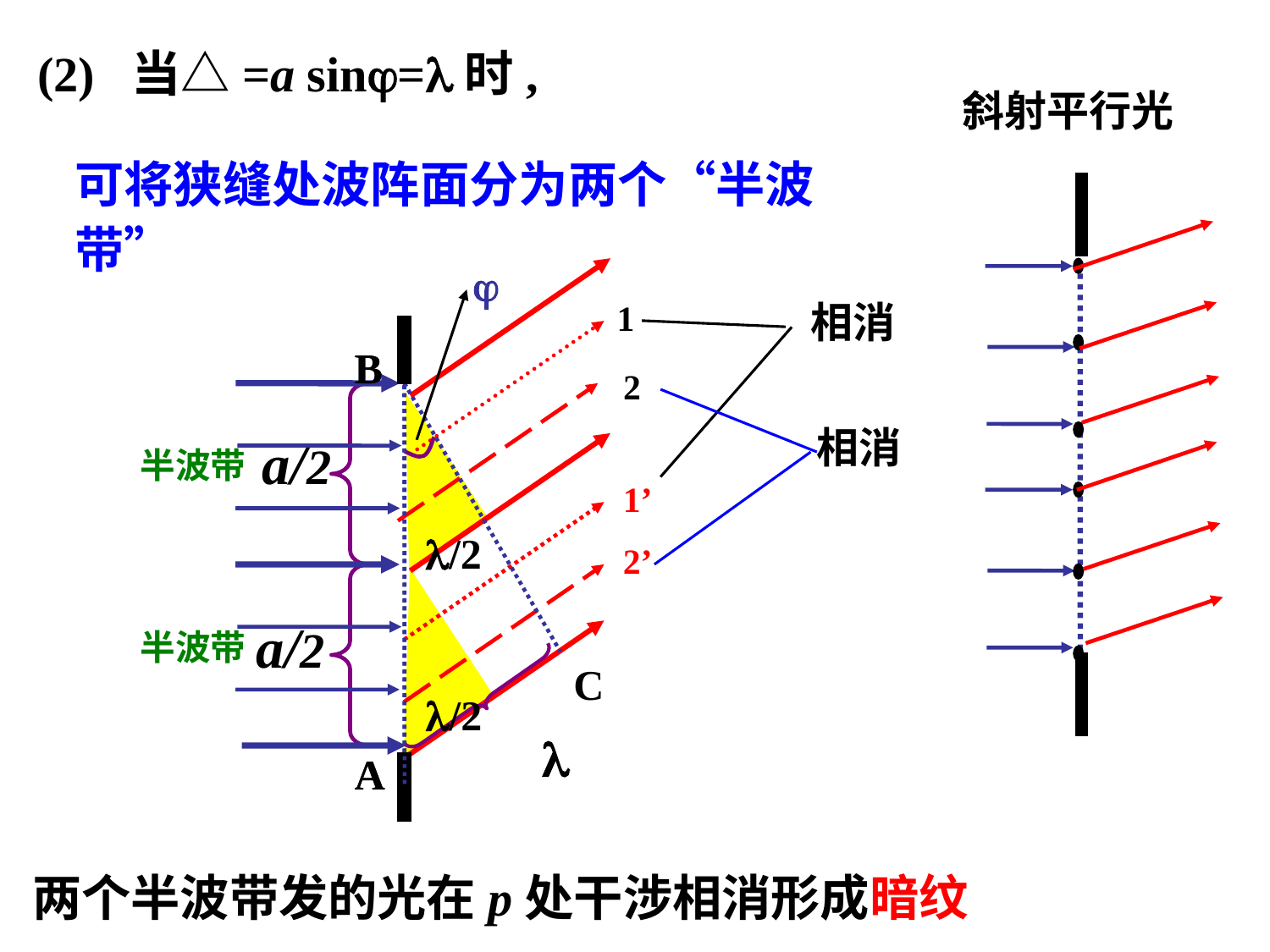

(2)  当△=a sinϕ=λ时,
斜射平行光
可将狭缝处波阵面分为两个“半波带”

ϕ

1
1’
相消

B
B

A
A

2
2’

a/2

a/2
半波带
半波带

C

相消

λ/2

λ/2

λ
两个半波带发的光在p处干涉相消形成暗纹